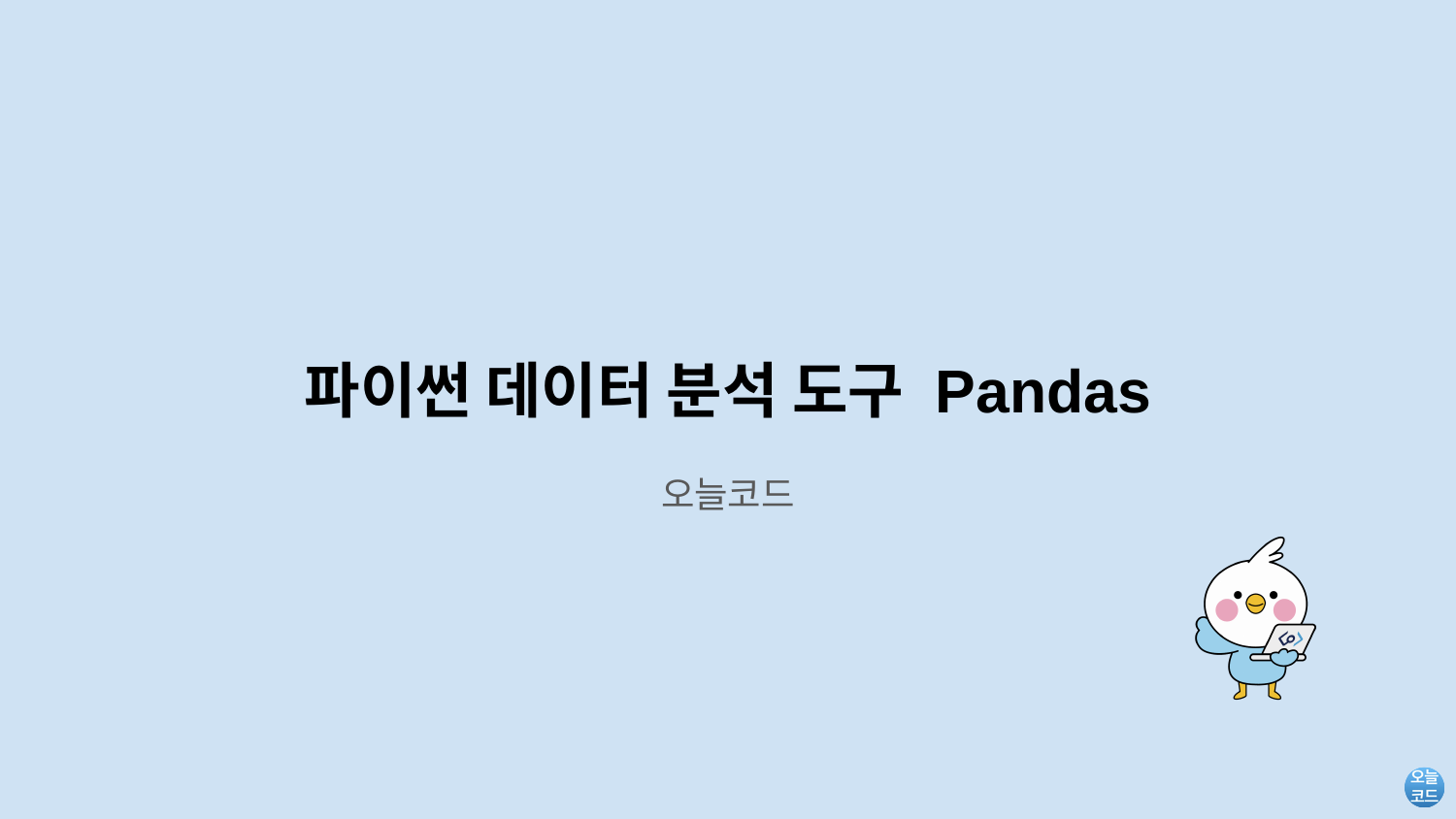

# 파이썬 데이터 분석 도구 Pandas
오늘코드